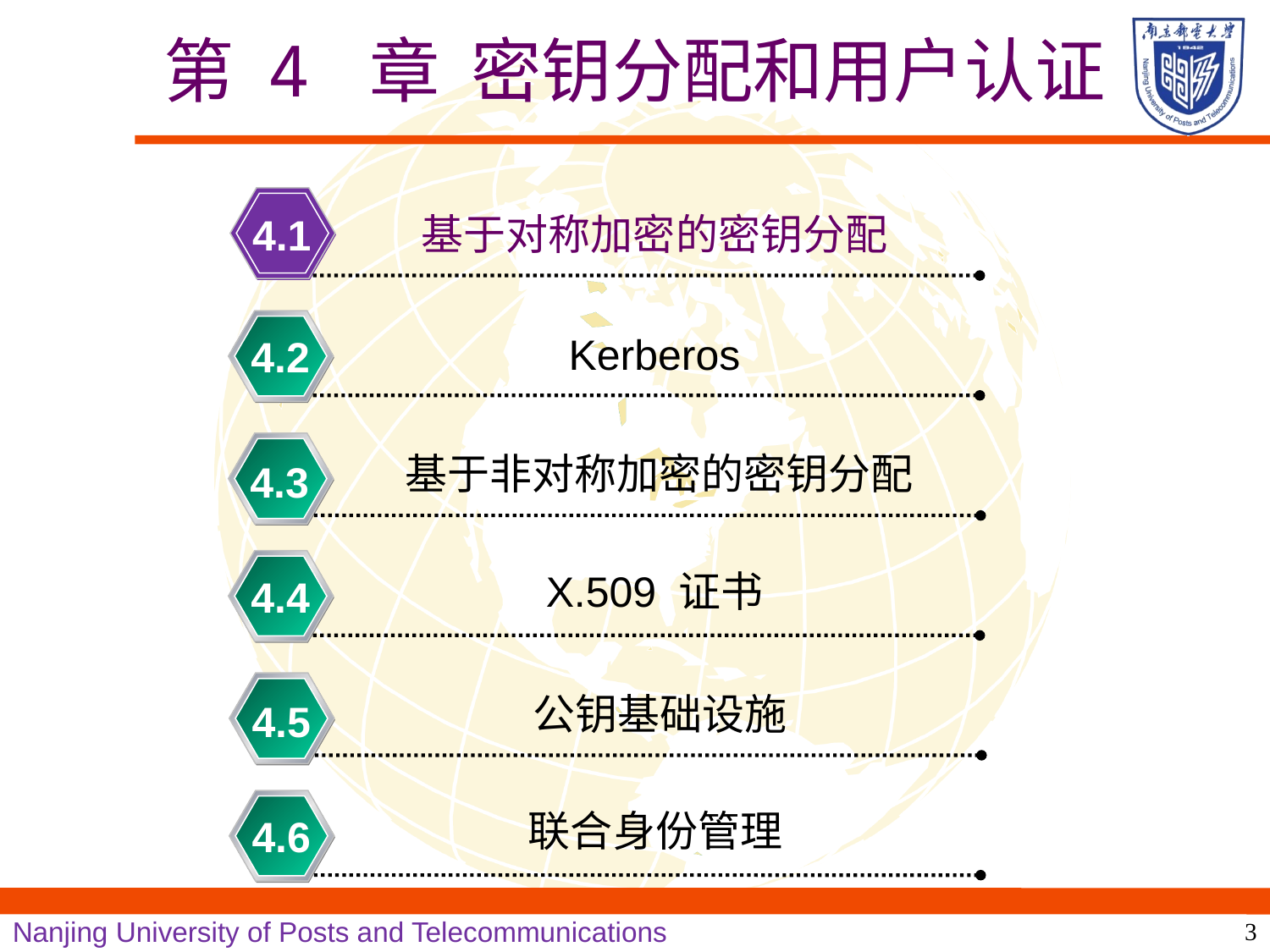

# 第 4 章  密钥分配和用户认证

基于对称加密的密钥分配
4.1

Kerberos
4.2

基于非对称加密的密钥分配
4.3

X.509 证书
4.4

公钥基础设施
4.5

联合身份管理
4.6

3